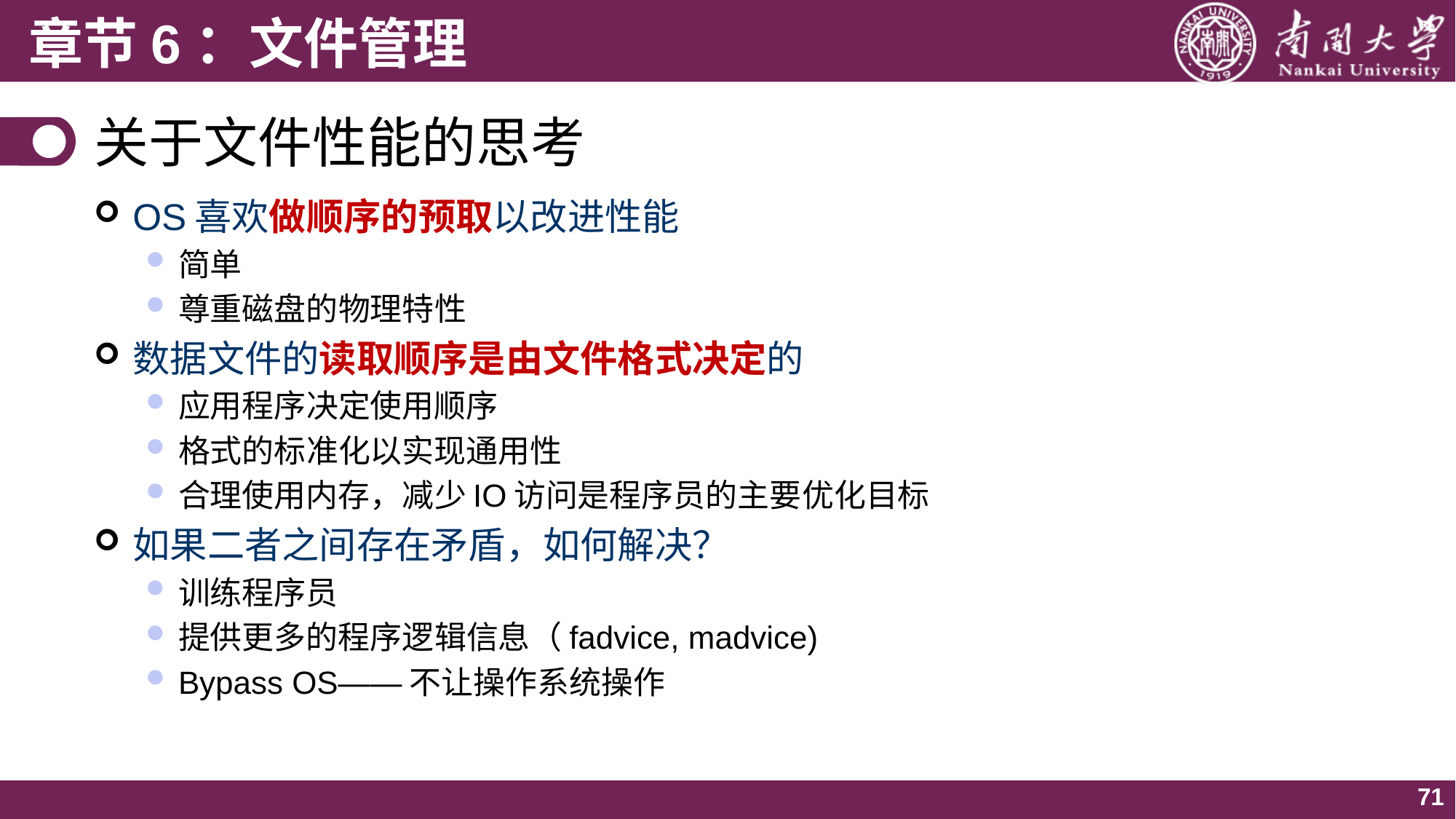

# 关于文件性能的思考
OS喜欢做顺序的预取以改进性能
简单
尊重磁盘的物理特性
数据文件的读取顺序是由文件格式决定的
应用程序决定使用顺序
格式的标准化以实现通用性
合理使用内存，减少IO访问是程序员的主要优化目标
如果二者之间存在矛盾，如何解决？
训练程序员
提供更多的程序逻辑信息（fadvice, madvice)
Bypass OS——不让操作系统操作

71